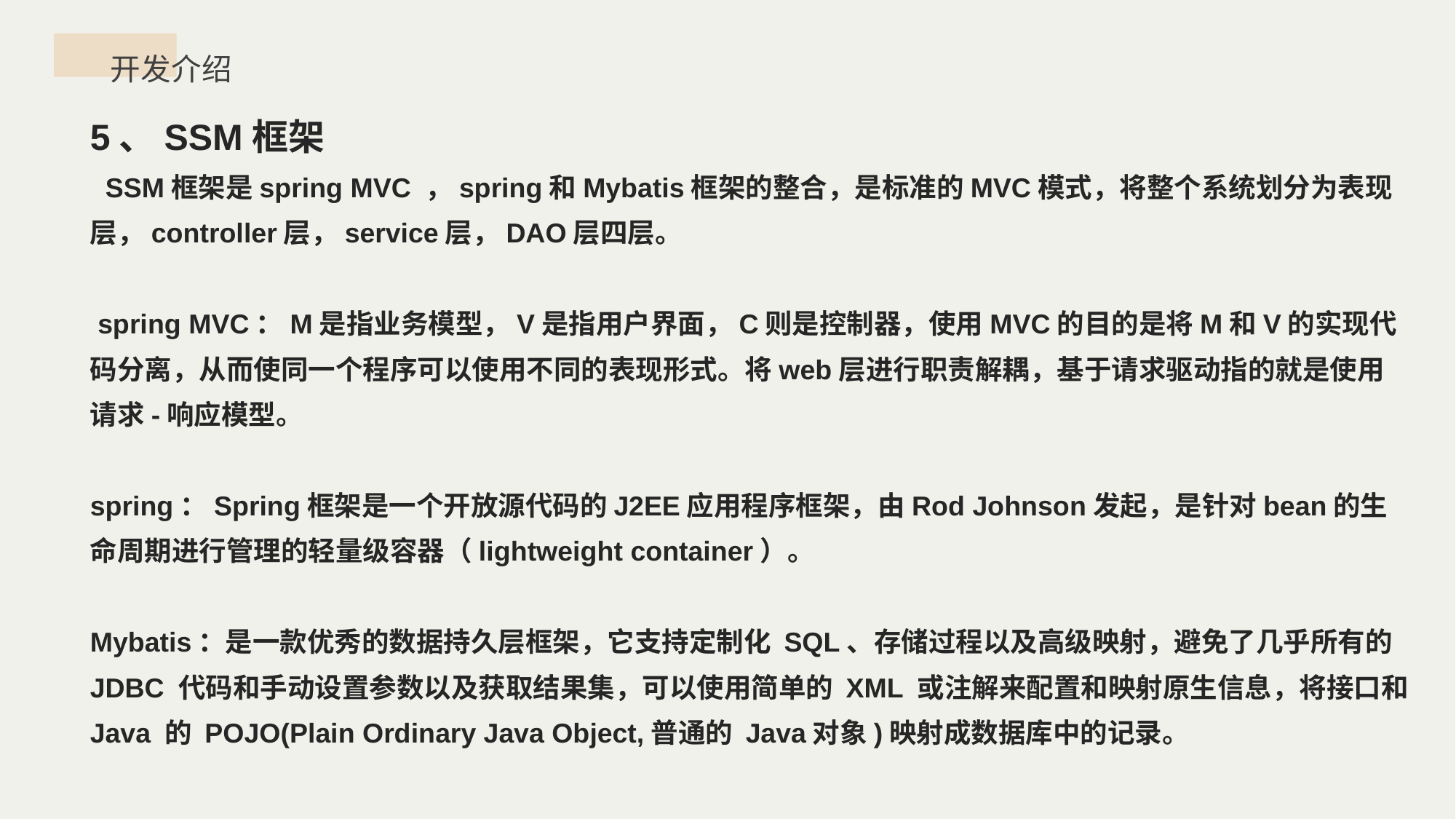

开发介绍

5、SSM框架
  SSM框架是spring MVC ，spring和Mybatis框架的整合，是标准的MVC模式，将整个系统划分为表现层，controller层，service层，DAO层四层。

 spring MVC：M是指业务模型，V是指用户界面，C则是控制器，使用MVC的目的是将M和V的实现代码分离，从而使同一个程序可以使用不同的表现形式。将web层进行职责解耦，基于请求驱动指的就是使用请求-响应模型。

spring：Spring框架是一个开放源代码的J2EE应用程序框架，由Rod Johnson发起，是针对bean的生命周期进行管理的轻量级容器（lightweight container）。

Mybatis：是一款优秀的数据持久层框架，它支持定制化 SQL、存储过程以及高级映射，避免了几乎所有的 JDBC 代码和手动设置参数以及获取结果集，可以使用简单的 XML 或注解来配置和映射原生信息，将接口和 Java 的 POJO(Plain Ordinary Java Object,普通的 Java对象)映射成数据库中的记录。